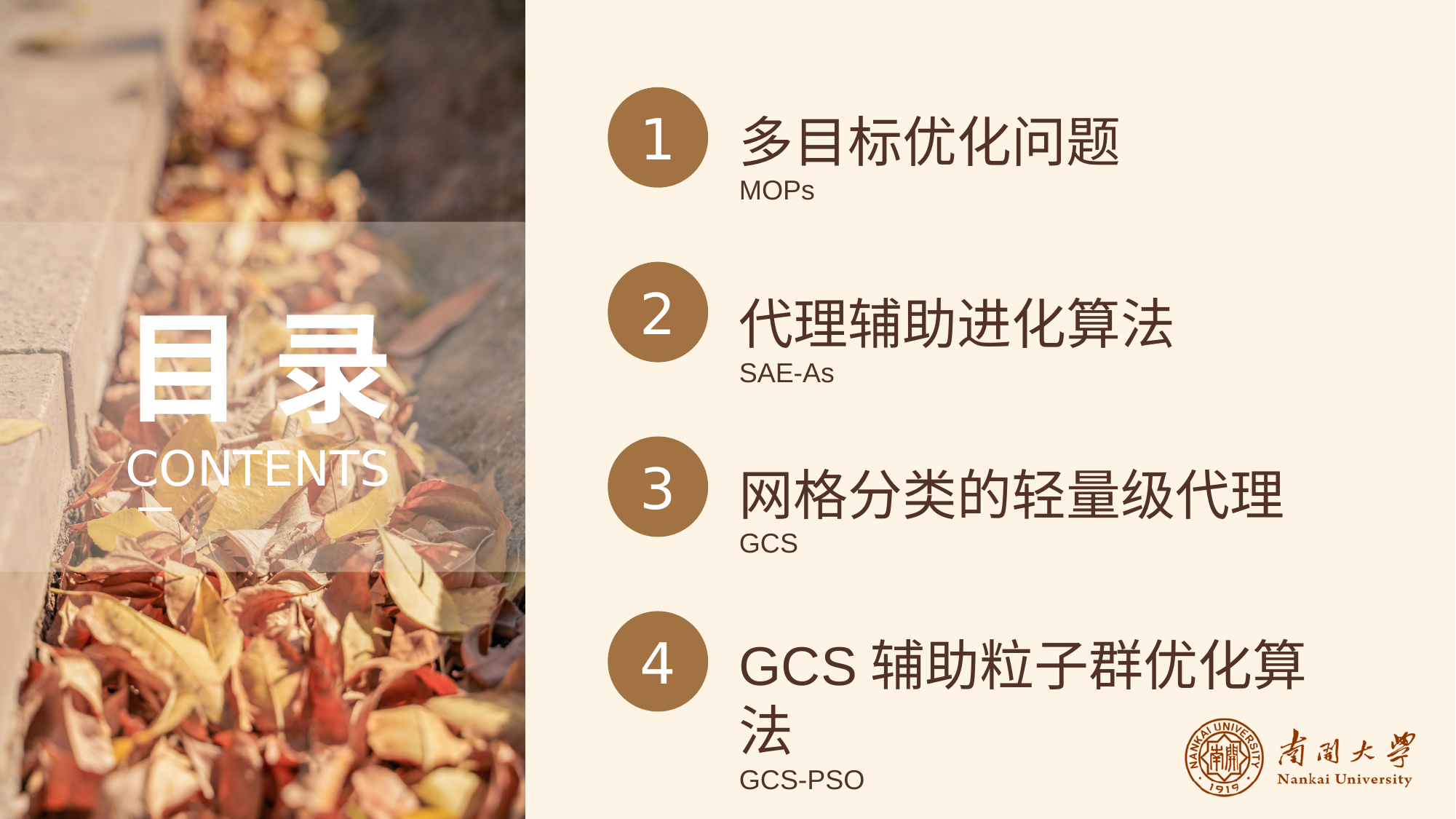

1
多目标优化问题
MOPs

2
代理辅助进化算法
SAE-As
目 录
CONTENTS
3
网格分类的轻量级代理
GCS
4
GCS辅助粒子群优化算法
GCS-PSO